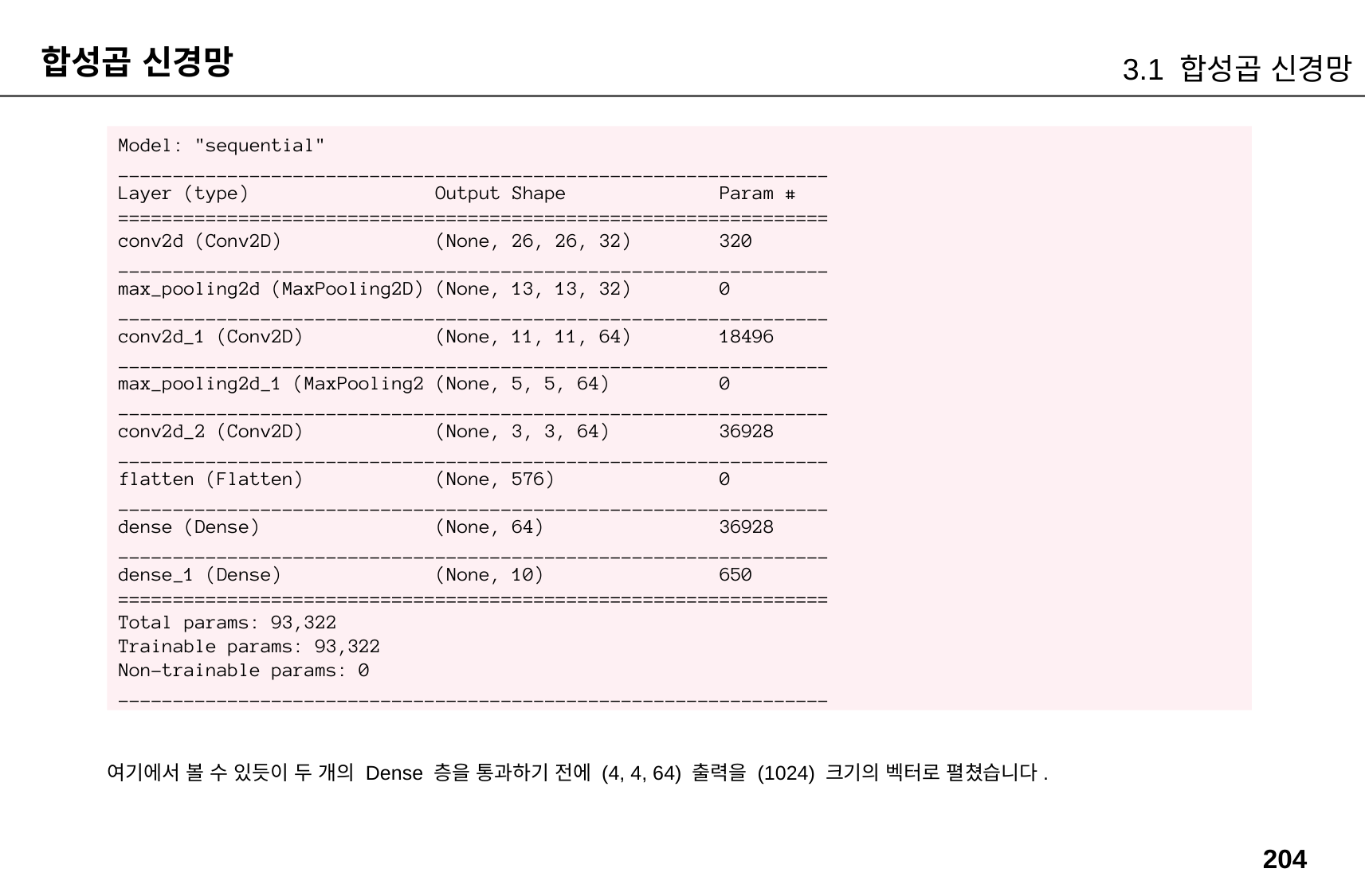

합성곱 신경망
3.1 합성곱 신경망
Model: "sequential"
_________________________________________________________________
Layer (type)                 Output Shape              Param #
=================================================================
conv2d (Conv2D)              (None, 26, 26, 32)        320
_________________________________________________________________
max_pooling2d (MaxPooling2D) (None, 13, 13, 32)        0
_________________________________________________________________
conv2d_1 (Conv2D)            (None, 11, 11, 64)        18496
_________________________________________________________________
max_pooling2d_1 (MaxPooling2 (None, 5, 5, 64)          0
_________________________________________________________________
conv2d_2 (Conv2D)            (None, 3, 3, 64)          36928
_________________________________________________________________
flatten (Flatten)            (None, 576)               0
_________________________________________________________________
dense (Dense)                (None, 64)                36928
_________________________________________________________________
dense_1 (Dense)              (None, 10)                650
=================================================================
Total params: 93,322
Trainable params: 93,322
Non-trainable params: 0
_________________________________________________________________
여기에서 볼 수 있듯이 두 개의 Dense 층을 통과하기 전에 (4, 4, 64) 출력을 (1024) 크기의 벡터로 펼쳤습니다.